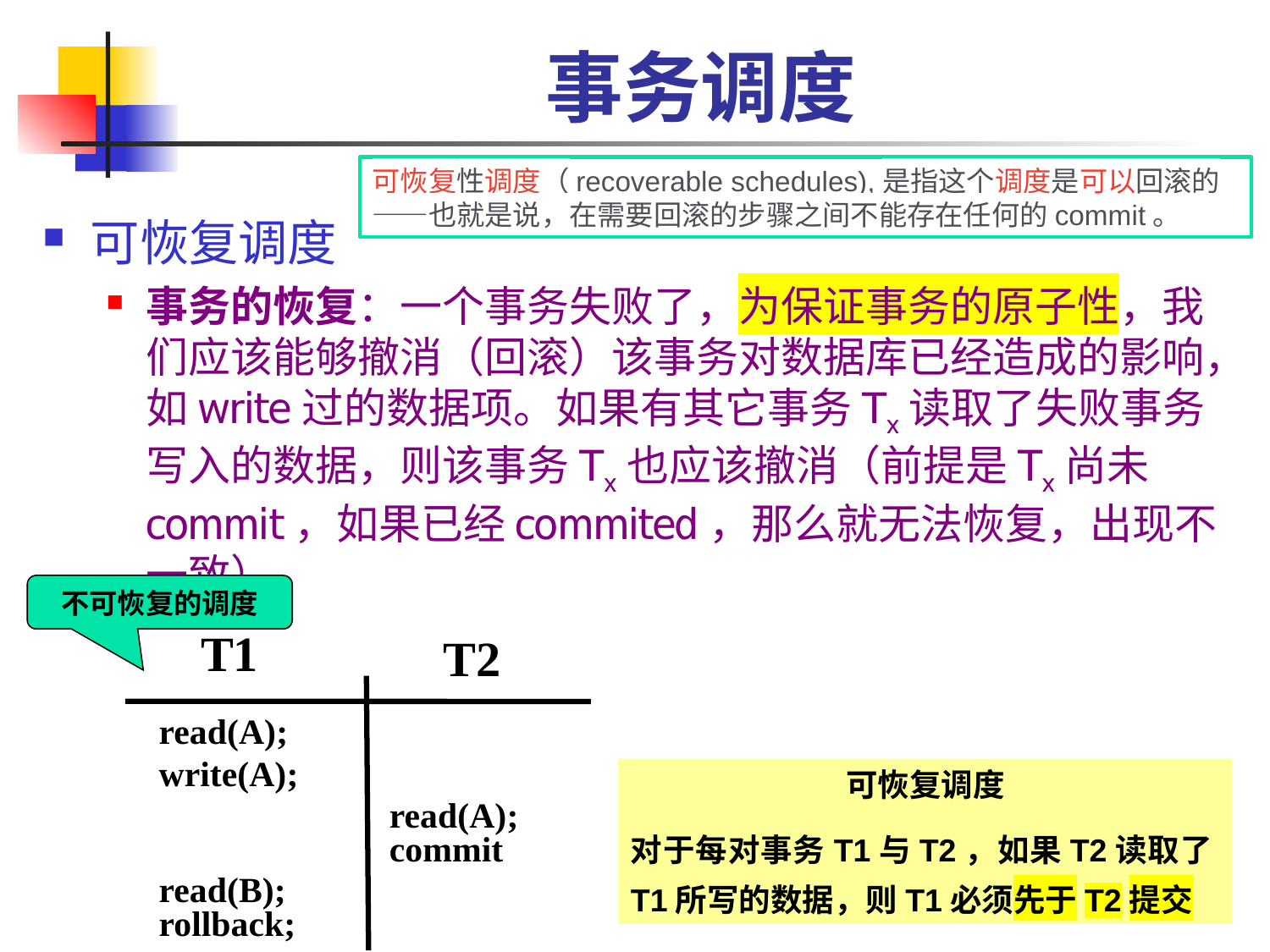

# 事务调度
可恢复性调度（recoverable schedules),是指这个调度是可以回滚的——也就是说，在需要回滚的步骤之间不能存在任何的commit。
可恢复调度
事务的恢复：一个事务失败了，为保证事务的原子性，我们应该能够撤消（回滚）该事务对数据库已经造成的影响，如write过的数据项。如果有其它事务Tx读取了失败事务写入的数据，则该事务Tx也应该撤消（前提是Tx尚未commit，如果已经commited，那么就无法恢复，出现不一致）
不可恢复的调度
T1
T2

read(A);
write(A);
可恢复调度
对于每对事务T1与T2，如果T2读取了T1所写的数据，则T1必须先于T2提交
read(A);
commit
read(B);
rollback;